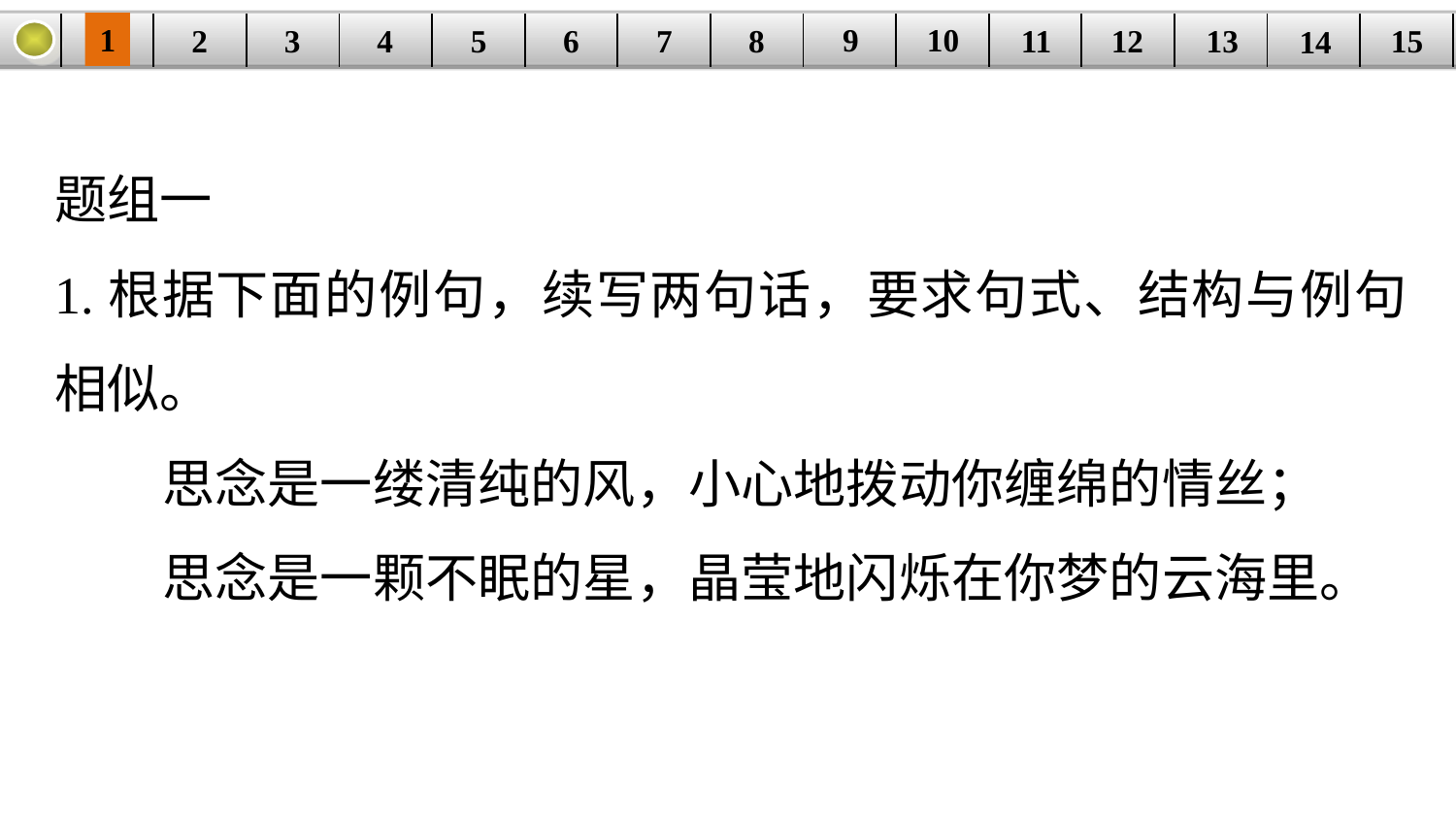

9
10
1
3
4
5
6
8
11
2
12
15
|  |  |  |  |  |  |  |  |  |  |  |  |  |  |  |
| --- | --- | --- | --- | --- | --- | --- | --- | --- | --- | --- | --- | --- | --- | --- |
7
13
14

题组一
1.根据下面的例句，续写两句话，要求句式、结构与例句相似。
        思念是一缕清纯的风，小心地拨动你缠绵的情丝；
        思念是一颗不眠的星，晶莹地闪烁在你梦的云海里。